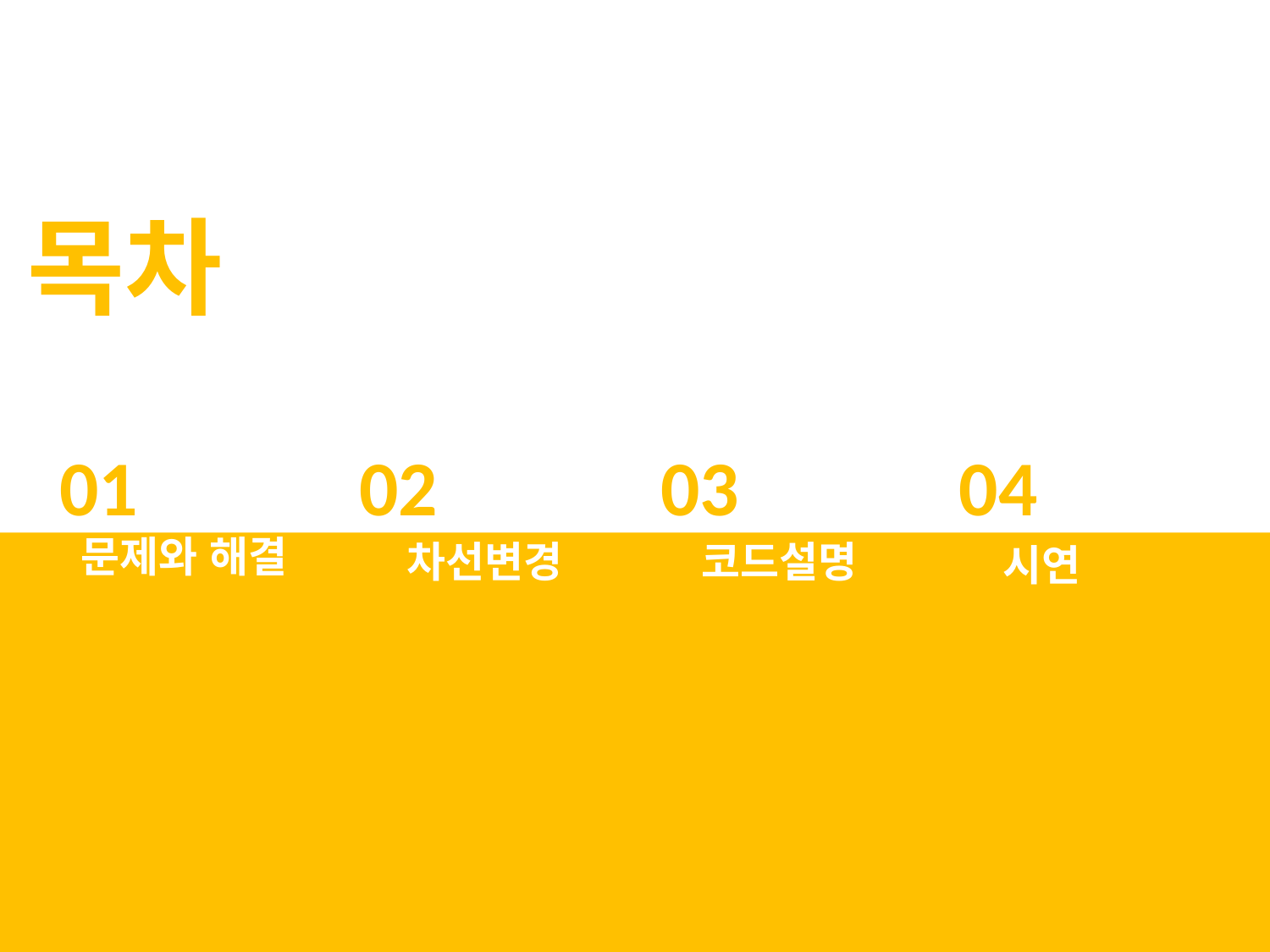

목차
01
02
04
03
문제와 해결
코드설명
차선변경

시연